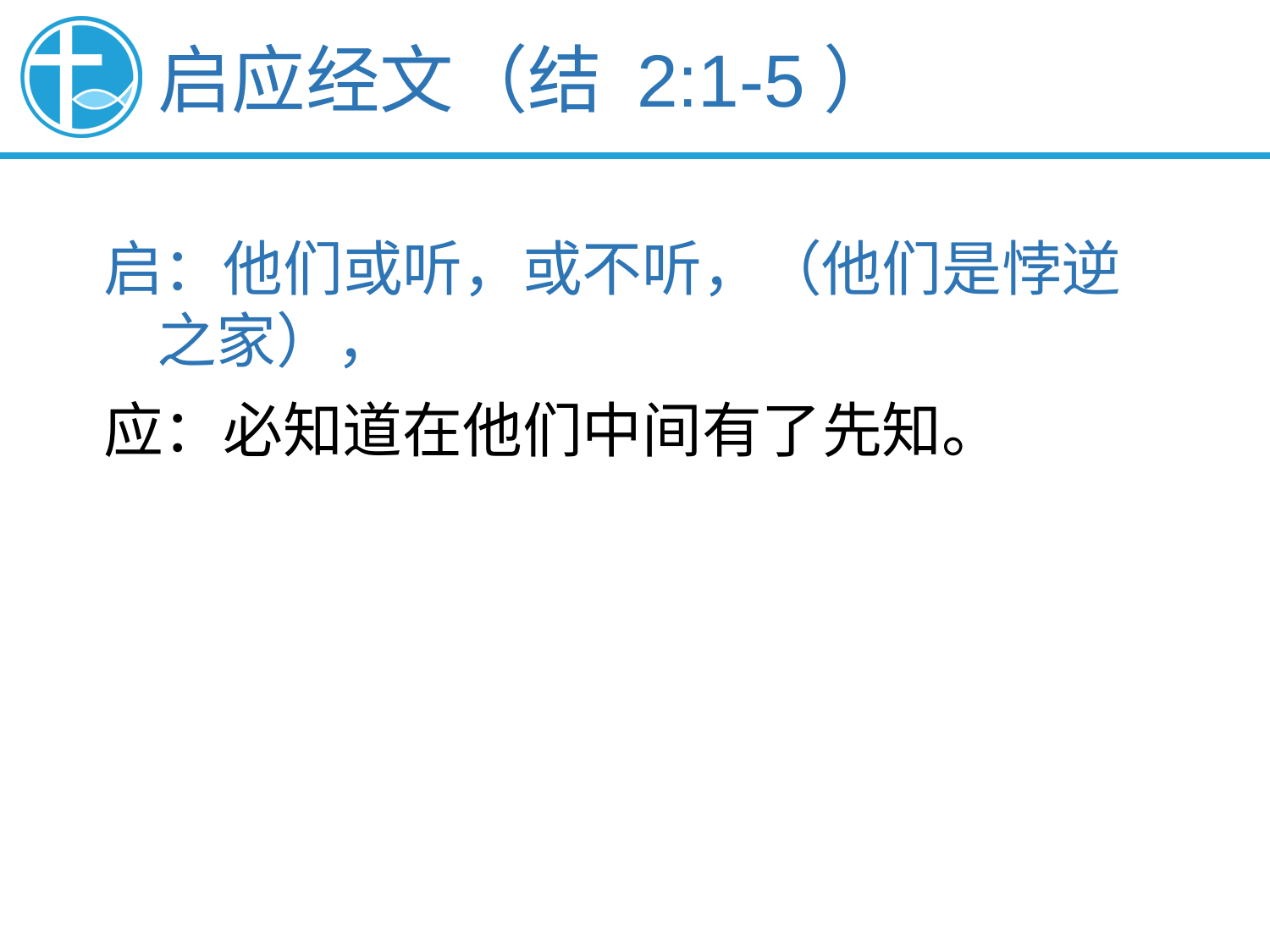

启应经文（结 2:1-5）
启：他们或听，或不听，（他们是悖逆
    之家），
应：必知道在他们中间有了先知。